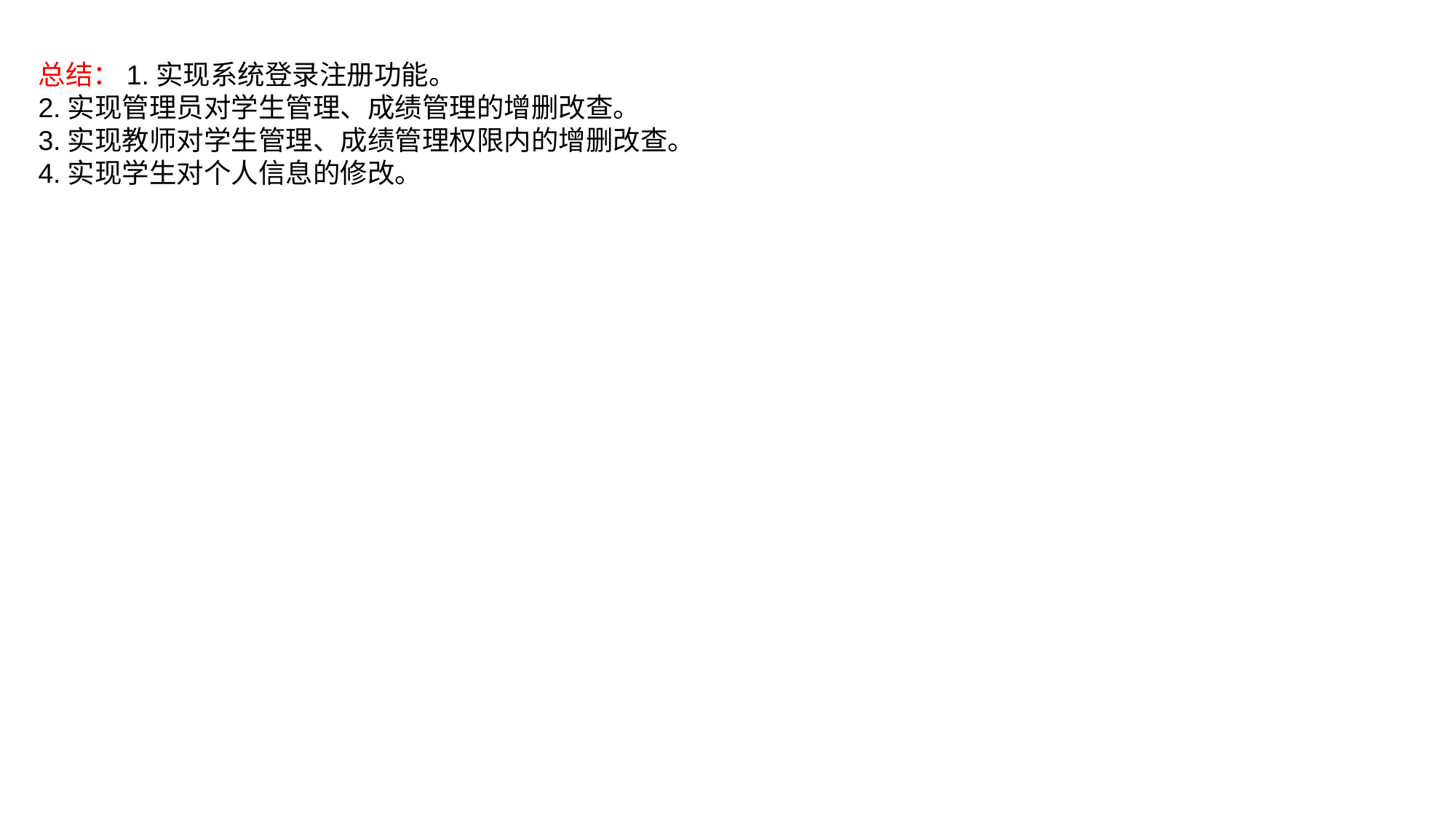

总结：1.实现系统登录注册功能。
2.实现管理员对学生管理、成绩管理的增删改查。
3.实现教师对学生管理、成绩管理权限内的增删改查。
4.实现学生对个人信息的修改。